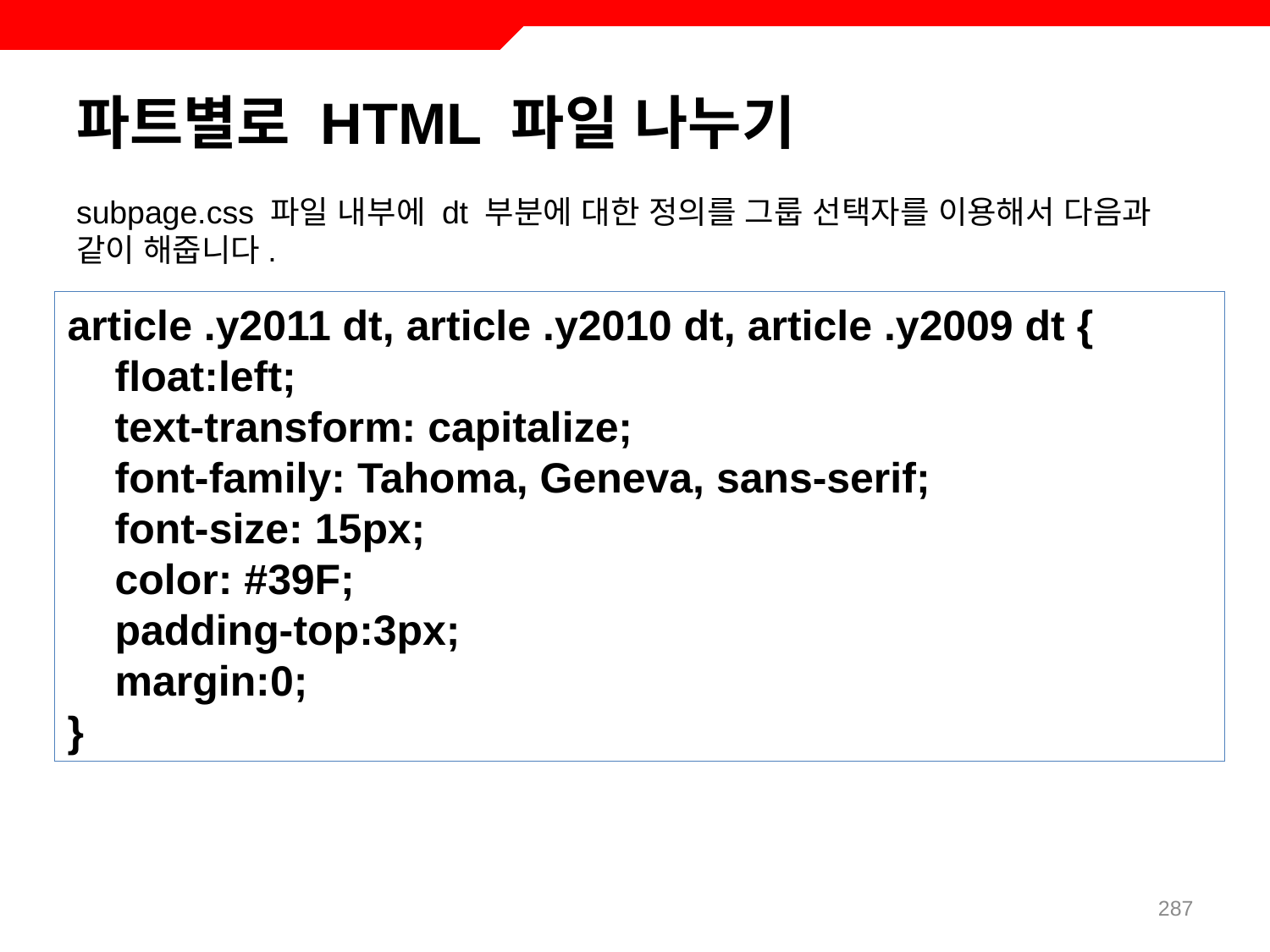

# 파트별로 HTML 파일 나누기
subpage.css 파일 내부에 dt 부분에 대한 정의를 그룹 선택자를 이용해서 다음과 같이 해줍니다.

article .y2011 dt, article .y2010 dt, article .y2009 dt {
    float:left;
    text-transform: capitalize;
    font-family: Tahoma, Geneva, sans-serif;
    font-size: 15px;
    color: #39F;
    padding-top:3px;
    margin:0;
}
287